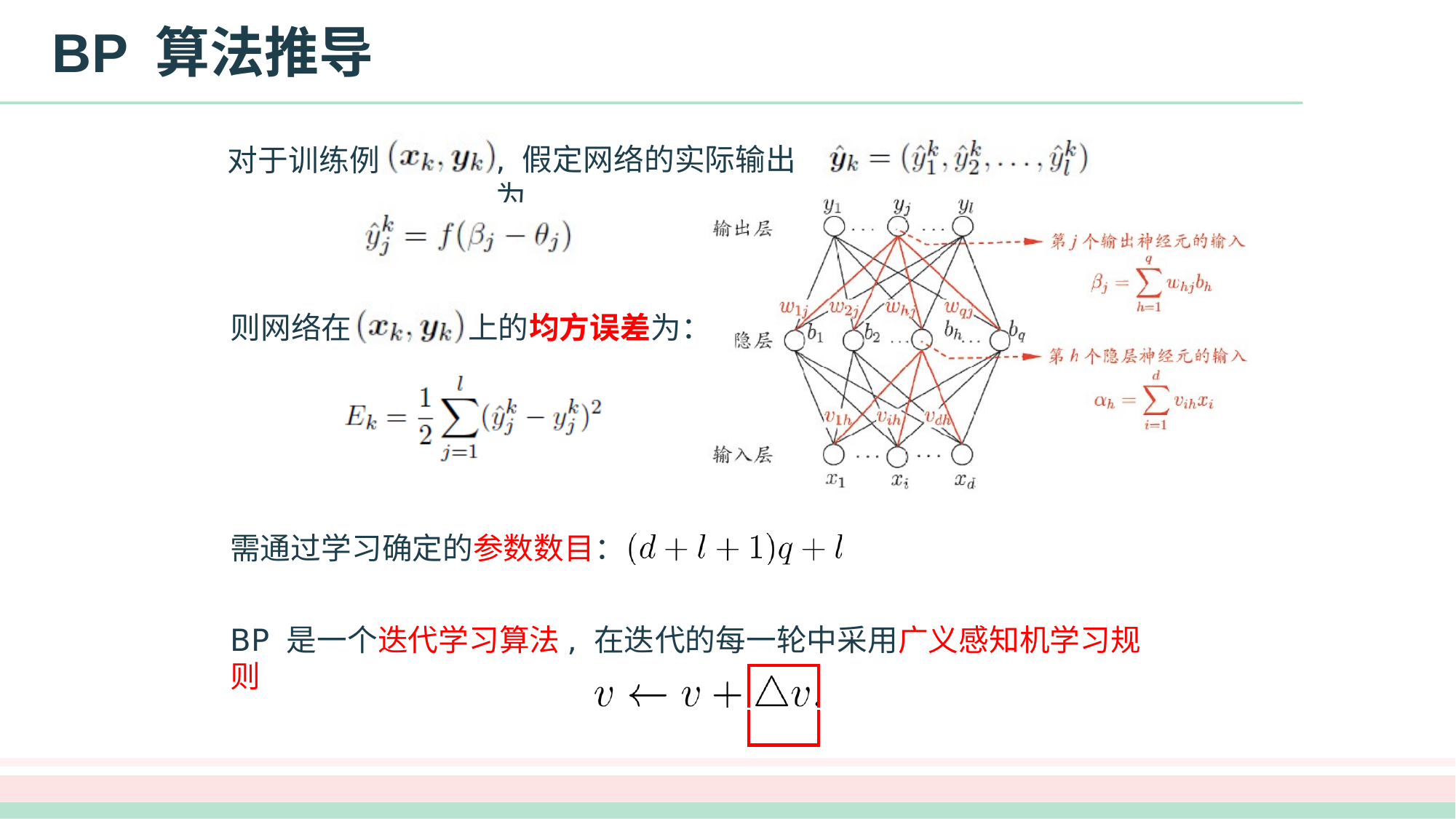

# BP 算法推导

, 假定网络的实际输出为
对于训练例

则网络在
上的均方误差为：

需通过学习确定的参数数目：

BP 是一个迭代学习算法, 在迭代的每一轮中采用广义感知机学习规则

|  |  |
| --- | --- |
|  |  |